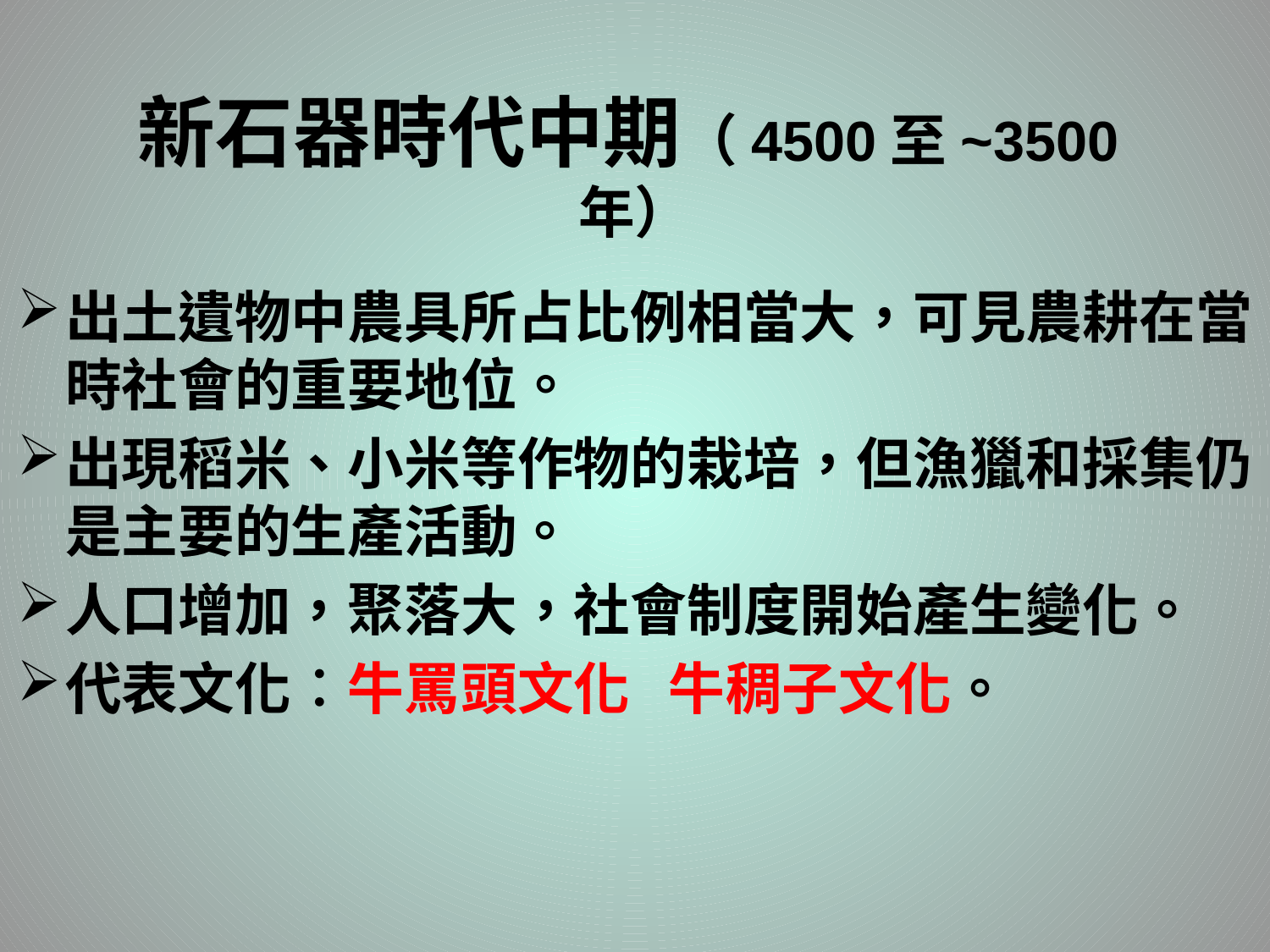

# 新石器時代中期（4500至~3500年）
出土遺物中農具所占比例相當大，可見農耕在當時社會的重要地位。
出現稻米、小米等作物的栽培，但漁獵和採集仍是主要的生產活動。
人口增加，聚落大，社會制度開始產生變化。
代表文化︰牛罵頭文化   牛稠子文化。